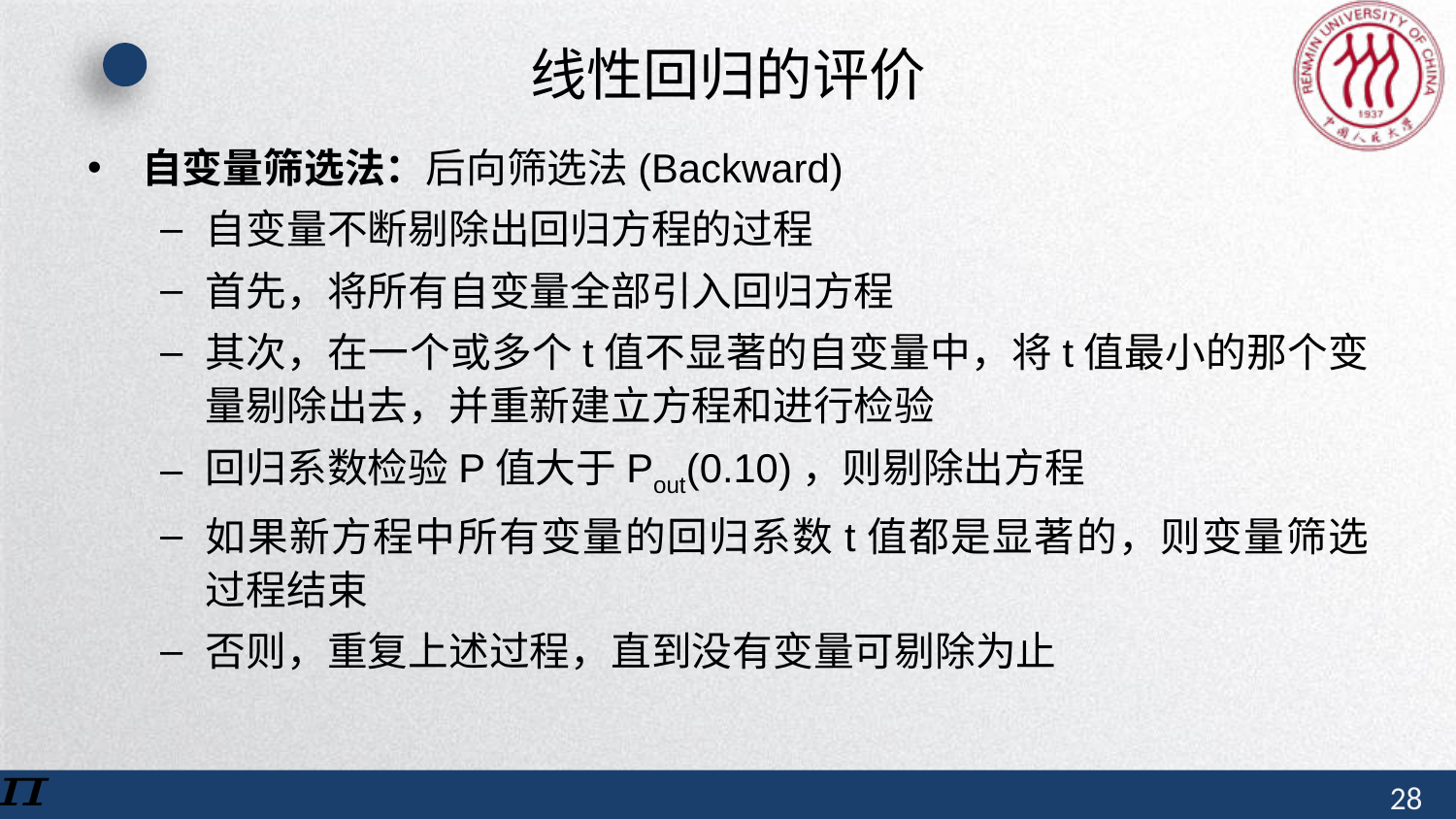

# 线性回归的评价
自变量筛选法：后向筛选法(Backward)
自变量不断剔除出回归方程的过程
首先，将所有自变量全部引入回归方程
其次，在一个或多个t值不显著的自变量中，将t值最小的那个变量剔除出去，并重新建立方程和进行检验
回归系数检验P值大于Pout(0.10)，则剔除出方程
如果新方程中所有变量的回归系数t值都是显著的，则变量筛选过程结束
否则，重复上述过程，直到没有变量可剔除为止